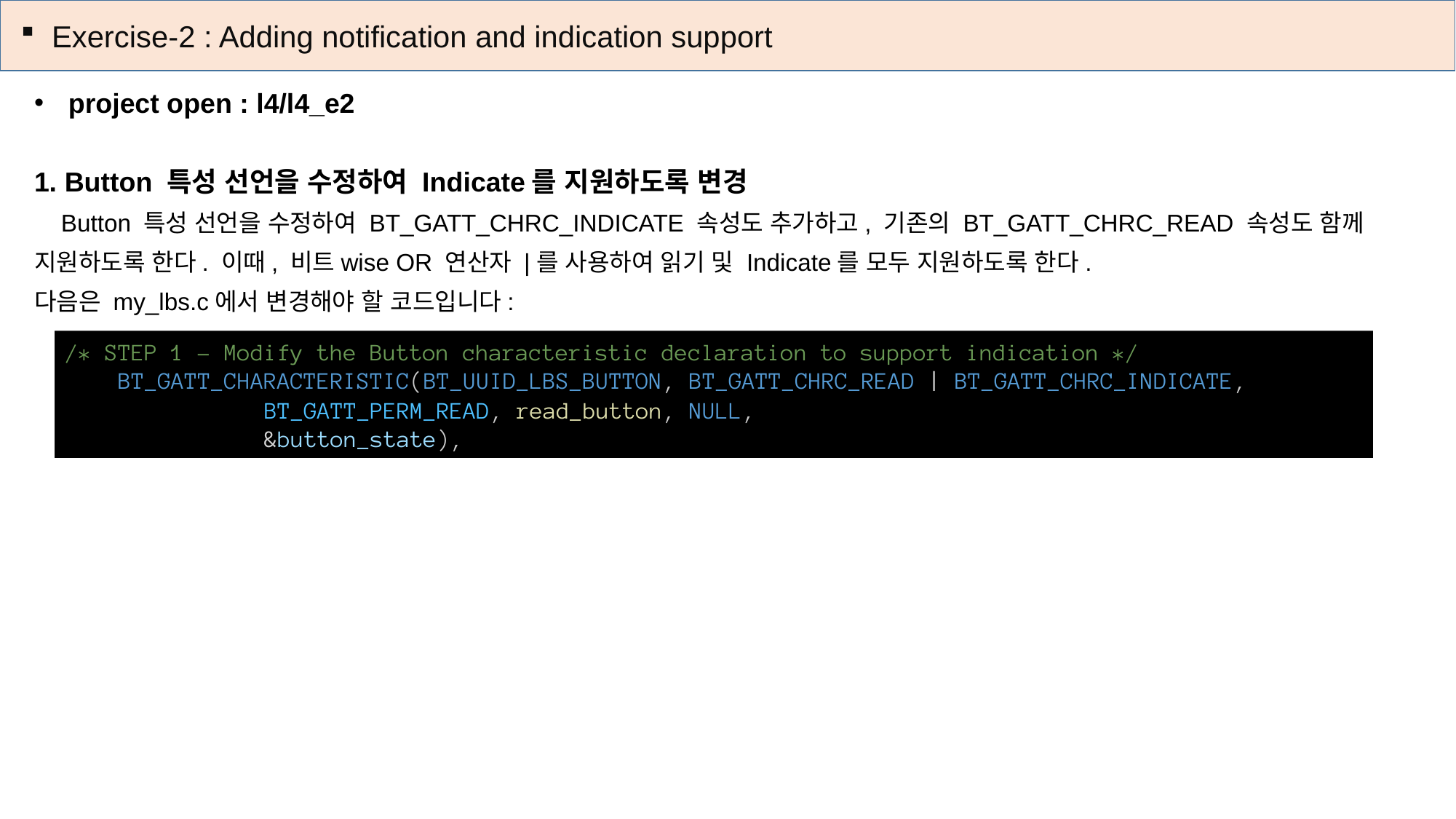

Exercise-2 : Adding notification and indication support
project open : l4/l4_e2

1. Button 특성 선언을 수정하여 Indicate를 지원하도록 변경
    Button 특성 선언을 수정하여 BT_GATT_CHRC_INDICATE 속성도 추가하고, 기존의 BT_GATT_CHRC_READ 속성도 함께 지원하도록 한다. 이때, 비트wise OR 연산자 |를 사용하여 읽기 및 Indicate를 모두 지원하도록 한다.
다음은 my_lbs.c에서 변경해야 할 코드입니다:

/* STEP 1 - Modify the Button characteristic declaration to support indication */
    BT_GATT_CHARACTERISTIC(BT_UUID_LBS_BUTTON, BT_GATT_CHRC_READ | BT_GATT_CHRC_INDICATE,
               BT_GATT_PERM_READ, read_button, NULL,
               &button_state),